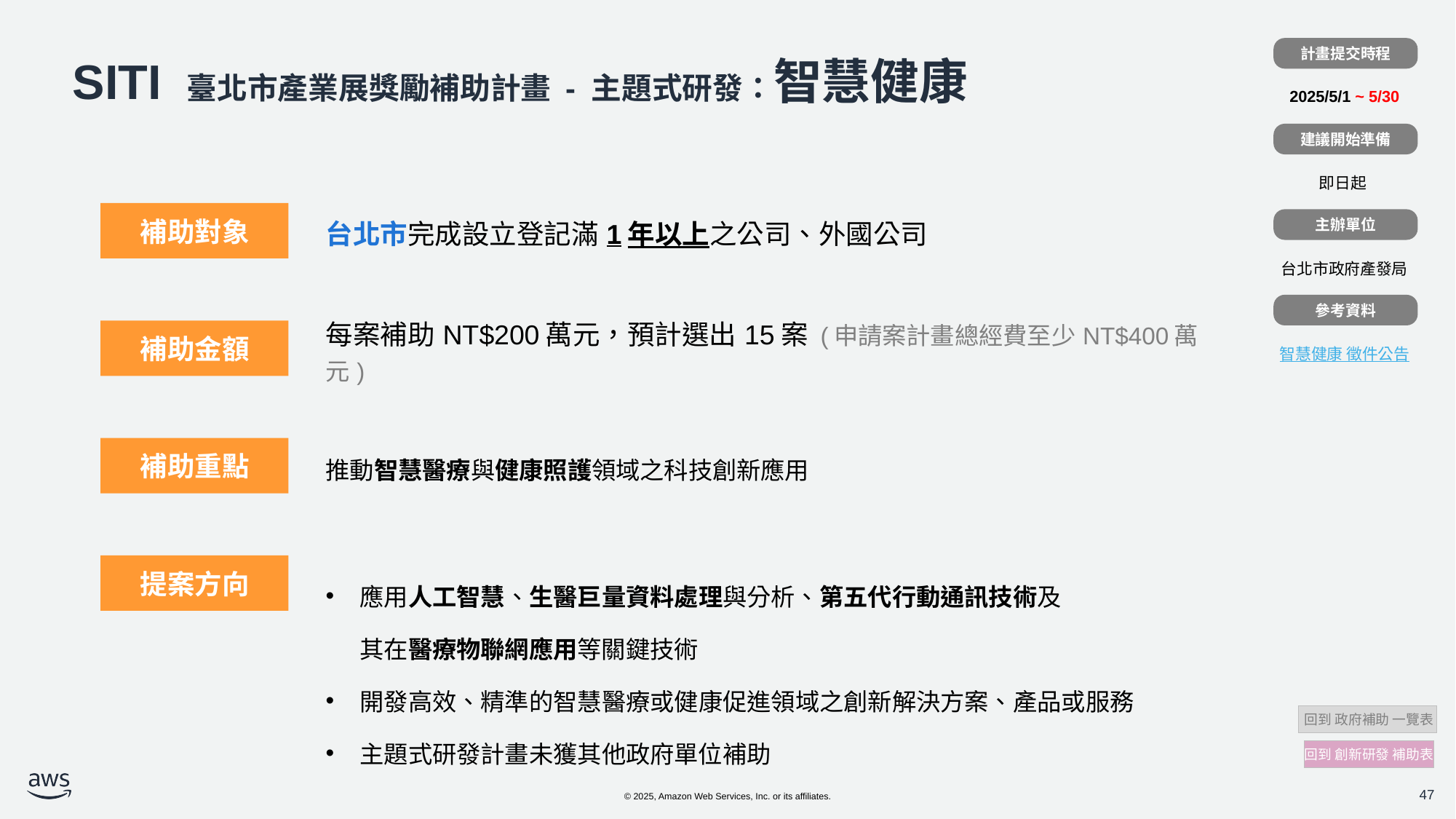

計畫提交時程
|  |
| --- |
| 2025/5/1 ~ 5/30 |
|  |
| 即日起 |
|  |
| 台北市政府產發局 |
|  |
| 智慧健康 徵件公告 |
# SITI 臺北市產業展獎勵補助計畫 - 主題式研發：智慧健康
建議開始準備
| 計畫補助對象 | 台北市完成設立登記滿1年以上之公司、外國公司 |
| --- | --- |
| 計畫補助金額 | 每案補助NT$200萬元，預計選出15案 (申請案計畫總經費至少NT$400萬元) |
| 計畫補助條件 | 推動智慧醫療與健康照護領域之科技創新應用 |
|  | 應用人工智慧、生醫巨量資料處理與分析、第五代行動通訊技術及 其在醫療物聯網應用等關鍵技術 開發高效、精準的智慧醫療或健康促進領域之創新解決方案、產品或服務 主題式研發計畫未獲其他政府單位補助 |
補助對象
主辦單位
參考資料
補助金額
補助重點
提案方向
 回到 政府補助 一覽表
回到 創新研發 補助表
47